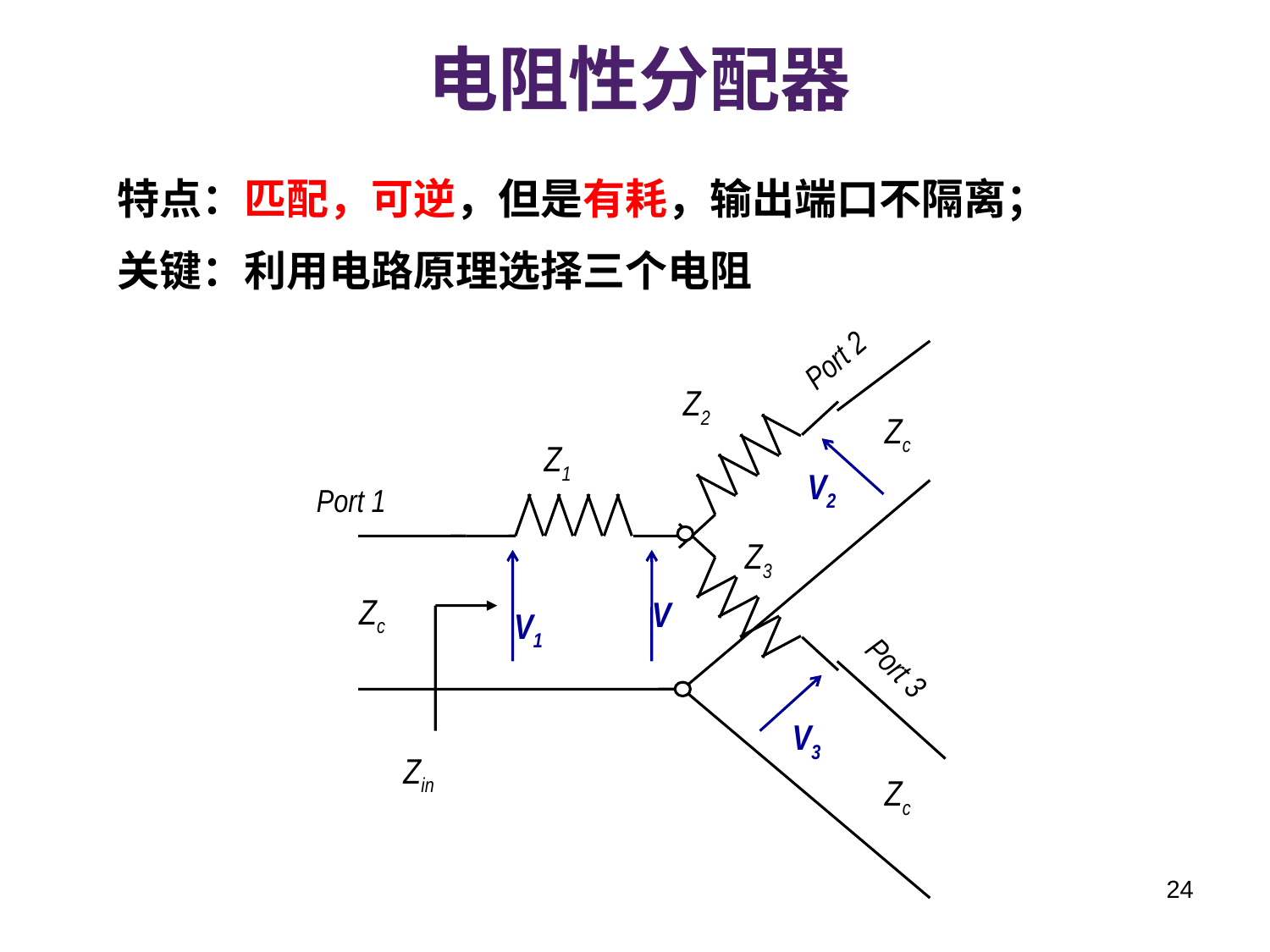

电阻性分配器
特点：匹配，可逆，但是有耗，输出端口不隔离；
关键：利用电路原理选择三个电阻
Port 2

Z2
Zc
Z1

V2
Port 1

Z3

V
Zc

V1

Port 3

V3
Zin
Zc
24